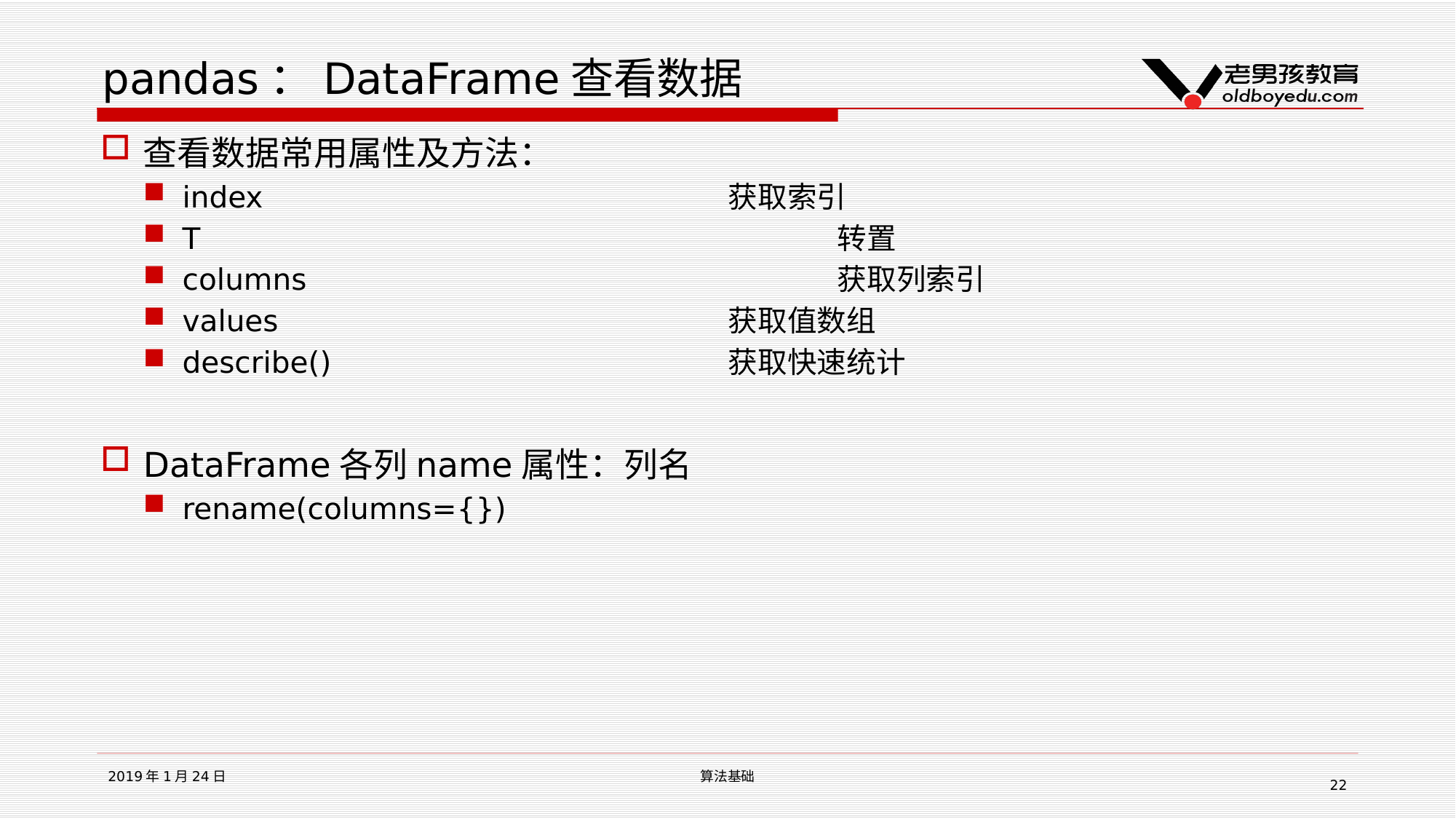

# pandas：DataFrame查看数据
查看数据常用属性及方法：
index					获取索引
T						转置
columns					获取列索引
values					获取值数组
describe()				获取快速统计

DataFrame各列name属性：列名
rename(columns={})
2019年1月24日
算法基础
22